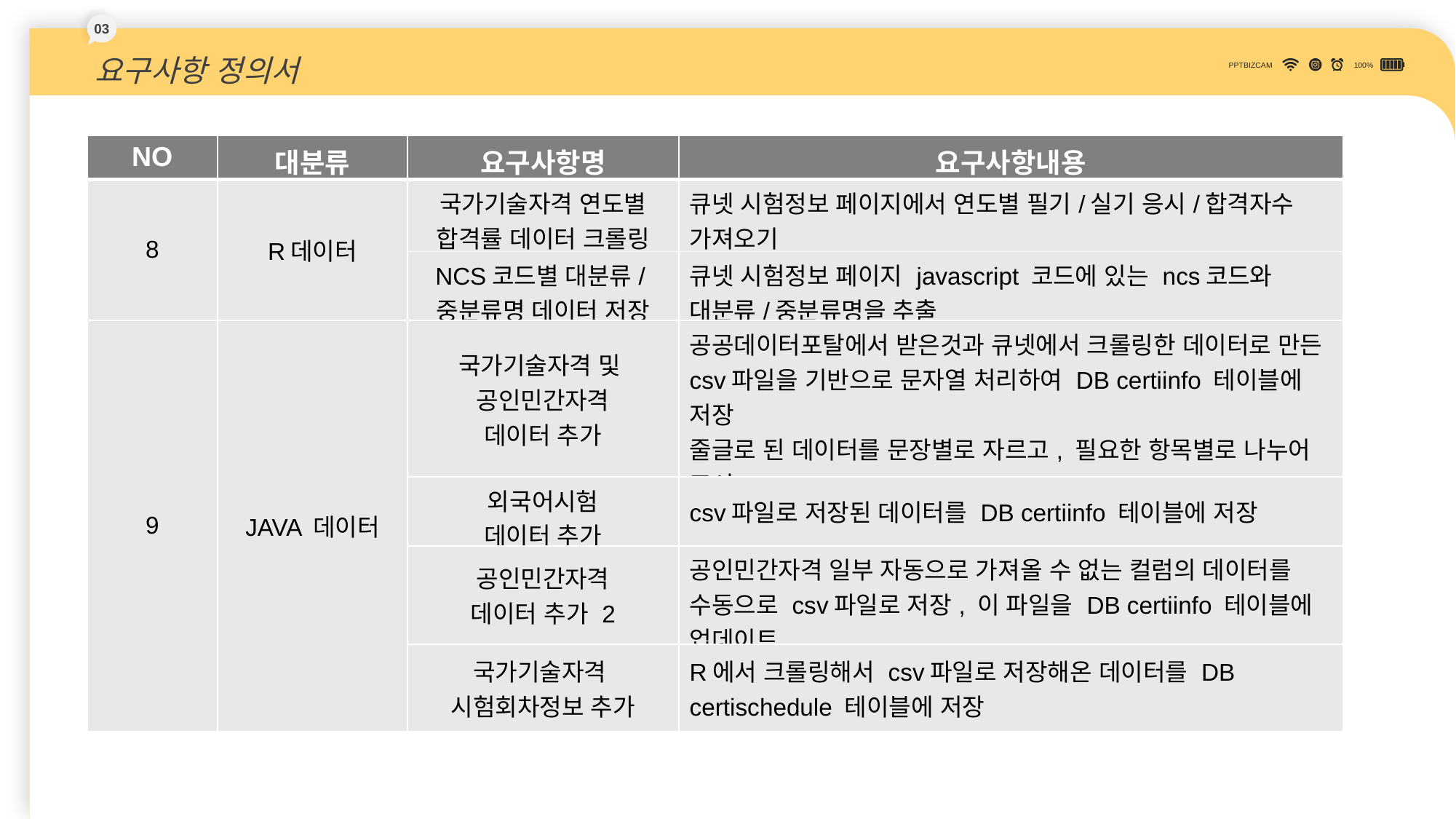

03
요구사항 정의서

PPTBIZCAM
100%

| NO | 대분류 | 요구사항명 | 요구사항내용 |
| --- | --- | --- | --- |
| 8 | R데이터 | 국가기술자격 연도별 합격률 데이터 크롤링 | 큐넷 시험정보 페이지에서 연도별 필기/실기 응시/합격자수 가져오기 |
|  |  | NCS코드별 대분류/중분류명 데이터 저장 | 큐넷 시험정보 페이지 javascript 코드에 있는 ncs코드와 대분류/중분류명을 추출 |
| 9 | JAVA 데이터 | 국가기술자격 및 공인민간자격 데이터 추가 | 공공데이터포탈에서 받은것과 큐넷에서 크롤링한 데이터로 만든 csv파일을 기반으로 문자열 처리하여 DB certiinfo 테이블에 저장 줄글로 된 데이터를 문장별로 자르고, 필요한 항목별로 나누어 표시 |
|  |  | 외국어시험 데이터 추가 | csv파일로 저장된 데이터를 DB certiinfo 테이블에 저장 |
|  |  | 공인민간자격 데이터 추가 2 | 공인민간자격 일부 자동으로 가져올 수 없는 컬럼의 데이터를 수동으로 csv파일로 저장, 이 파일을 DB certiinfo 테이블에 업데이트 |
|  |  | 국가기술자격 시험회차정보 추가 | R에서 크롤링해서 csv파일로 저장해온 데이터를 DB certischedule 테이블에 저장 |
DOWN